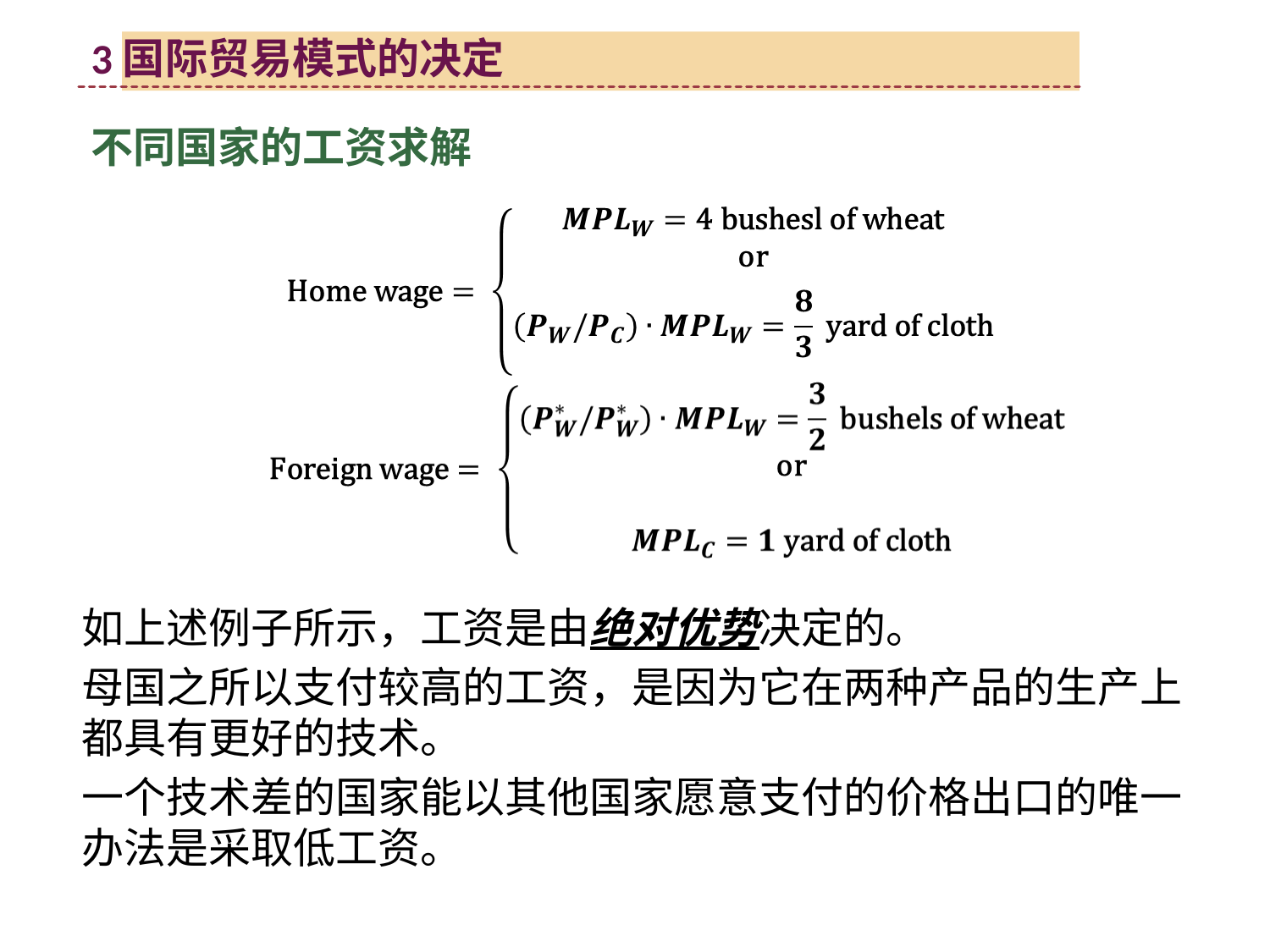

3国际贸易模式的决定

不同国家的工资求解

如上述例子所示，工资是由绝对优势决定的。
母国之所以支付较高的工资，是因为它在两种产品的生产上都具有更好的技术。
一个技术差的国家能以其他国家愿意支付的价格出口的唯一办法是采取低工资。